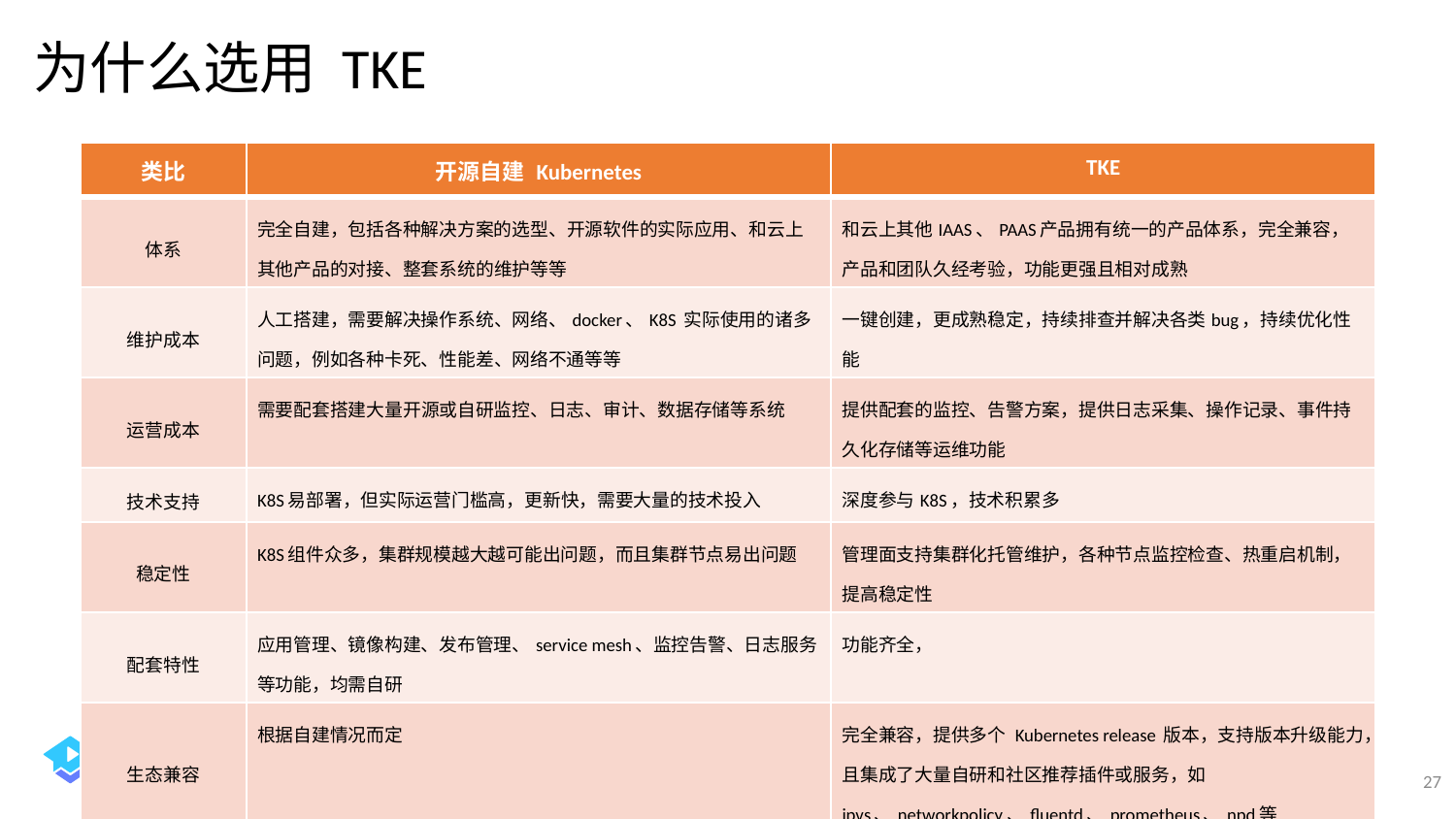

为什么选用 TKE
| 类比 | 开源自建 Kubernetes | TKE |
| --- | --- | --- |
| 体系 | 完全自建，包括各种解决方案的选型、开源软件的实际应用、和云上其他产品的对接、整套系统的维护等等 | 和云上其他IAAS、PAAS产品拥有统一的产品体系，完全兼容，产品和团队久经考验，功能更强且相对成熟 |
| 维护成本 | 人工搭建，需要解决操作系统、网络、docker、K8S 实际使用的诸多问题，例如各种卡死、性能差、网络不通等等 | 一键创建，更成熟稳定，持续排查并解决各类bug，持续优化性能 |
| 运营成本 | 需要配套搭建大量开源或自研监控、日志、审计、数据存储等系统 | 提供配套的监控、告警方案，提供日志采集、操作记录、事件持久化存储等运维功能 |
| 技术支持 | K8S易部署，但实际运营门槛高，更新快，需要大量的技术投入 | 深度参与K8S，技术积累多 |
| 稳定性 | K8S组件众多，集群规模越大越可能出问题，而且集群节点易出问题 | 管理面支持集群化托管维护，各种节点监控检查、热重启机制，提高稳定性 |
| 配套特性 | 应用管理、镜像构建、发布管理、service mesh、监控告警、日志服务等功能，均需自研 | 功能齐全， |
| 生态兼容 | 根据自建情况而定 | 完全兼容，提供多个 Kubernetes release 版本，支持版本升级能力，且集成了大量自研和社区推荐插件或服务，如ipvs、networkpolicy、fluentd、prometheus、npd等 |
27